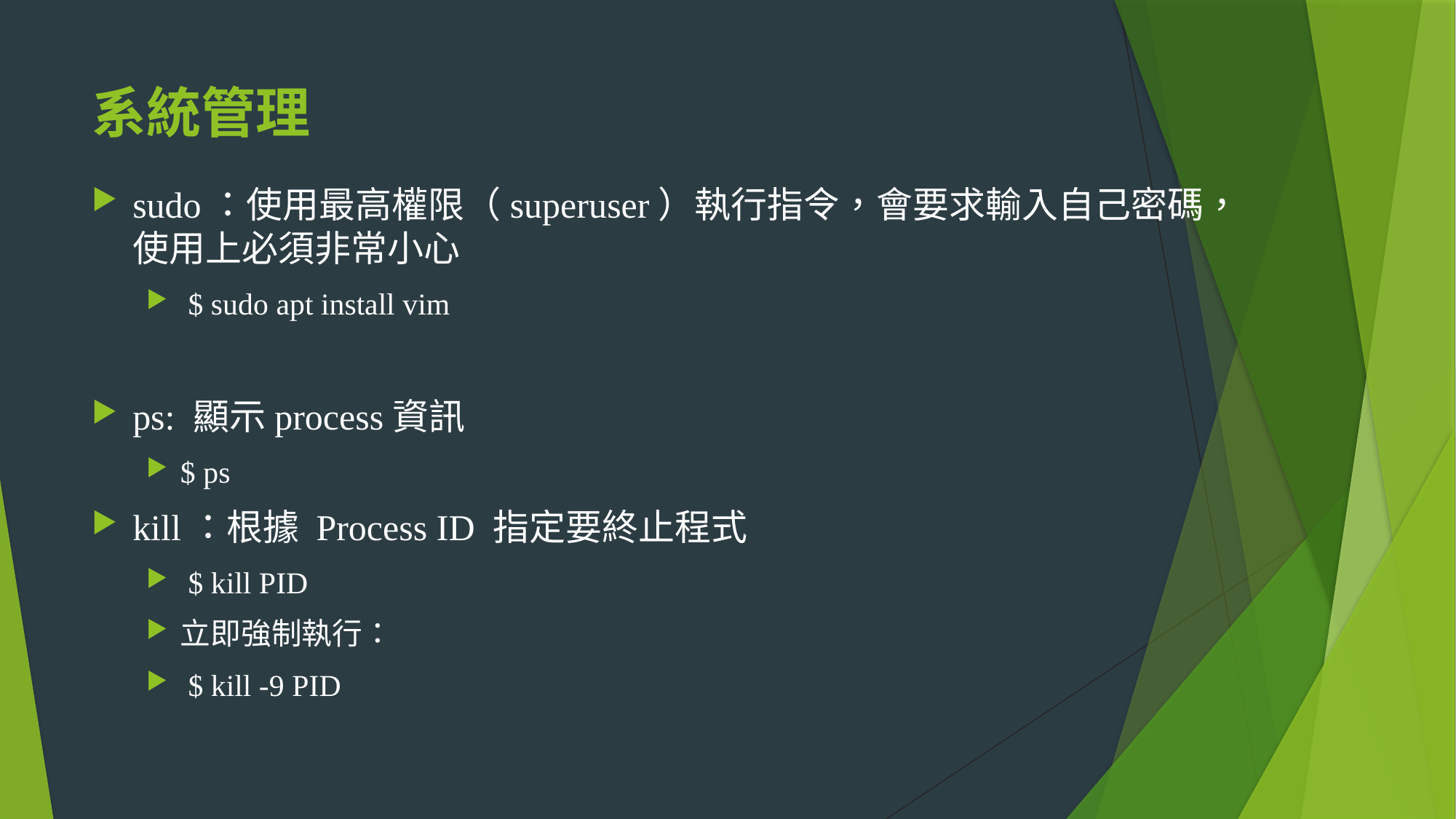

# 系統管理
sudo：使用最高權限（superuser）執行指令，會要求輸入自己密碼，使用上必須非常小心
 $ sudo apt install vim

ps: 顯示process資訊
$ ps
kill：根據 Process ID 指定要終止程式
 $ kill PID
立即強制執行：
 $ kill -9 PID